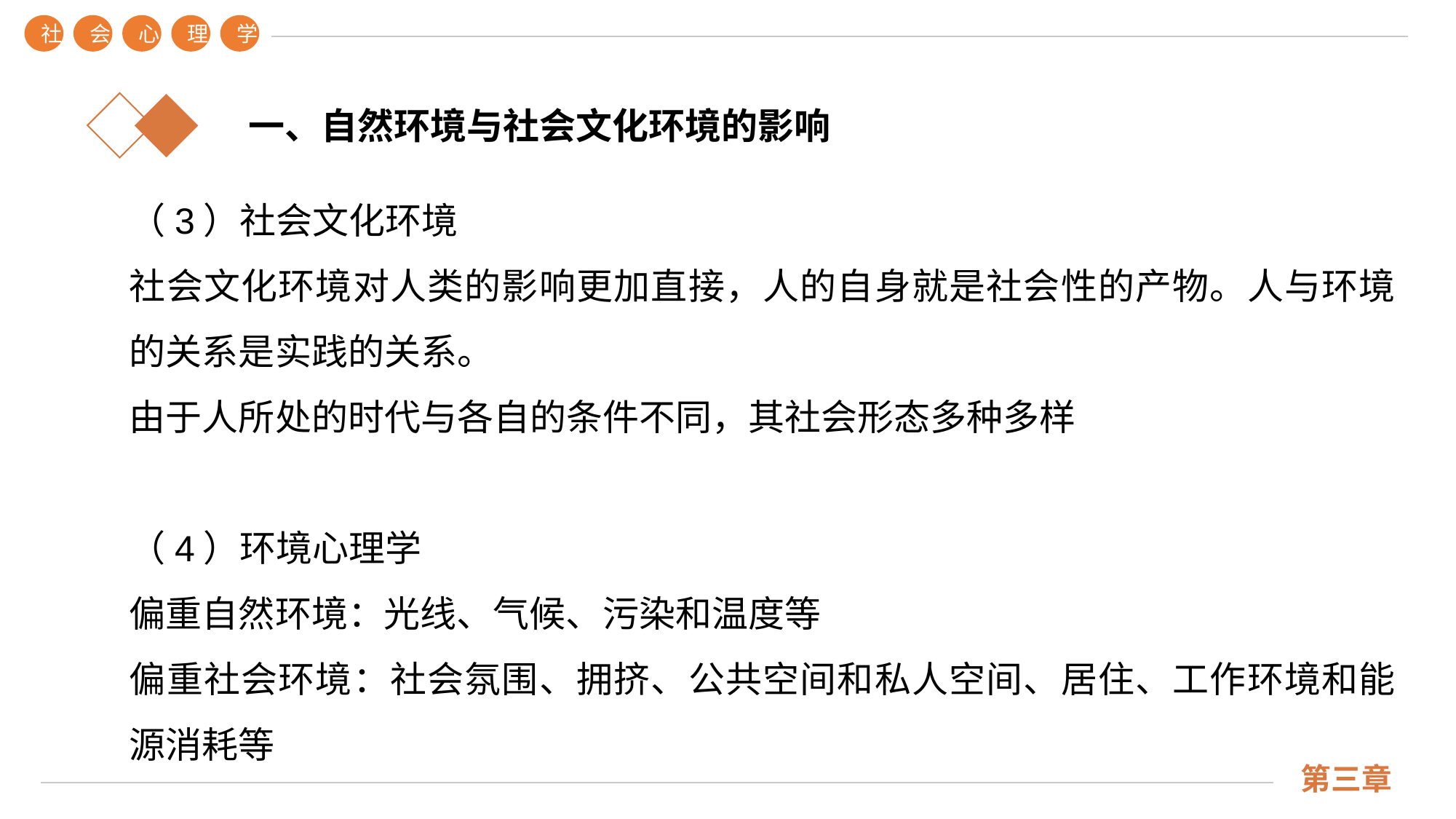

社
会
心
理
学

一、自然环境与社会文化环境的影响
（3）社会文化环境
社会文化环境对人类的影响更加直接，人的自身就是社会性的产物。人与环境的关系是实践的关系。
由于人所处的时代与各自的条件不同，其社会形态多种多样

（4）环境心理学
偏重自然环境：光线、气候、污染和温度等
偏重社会环境：社会氛围、拥挤、公共空间和私人空间、居住、工作环境和能源消耗等

第三章